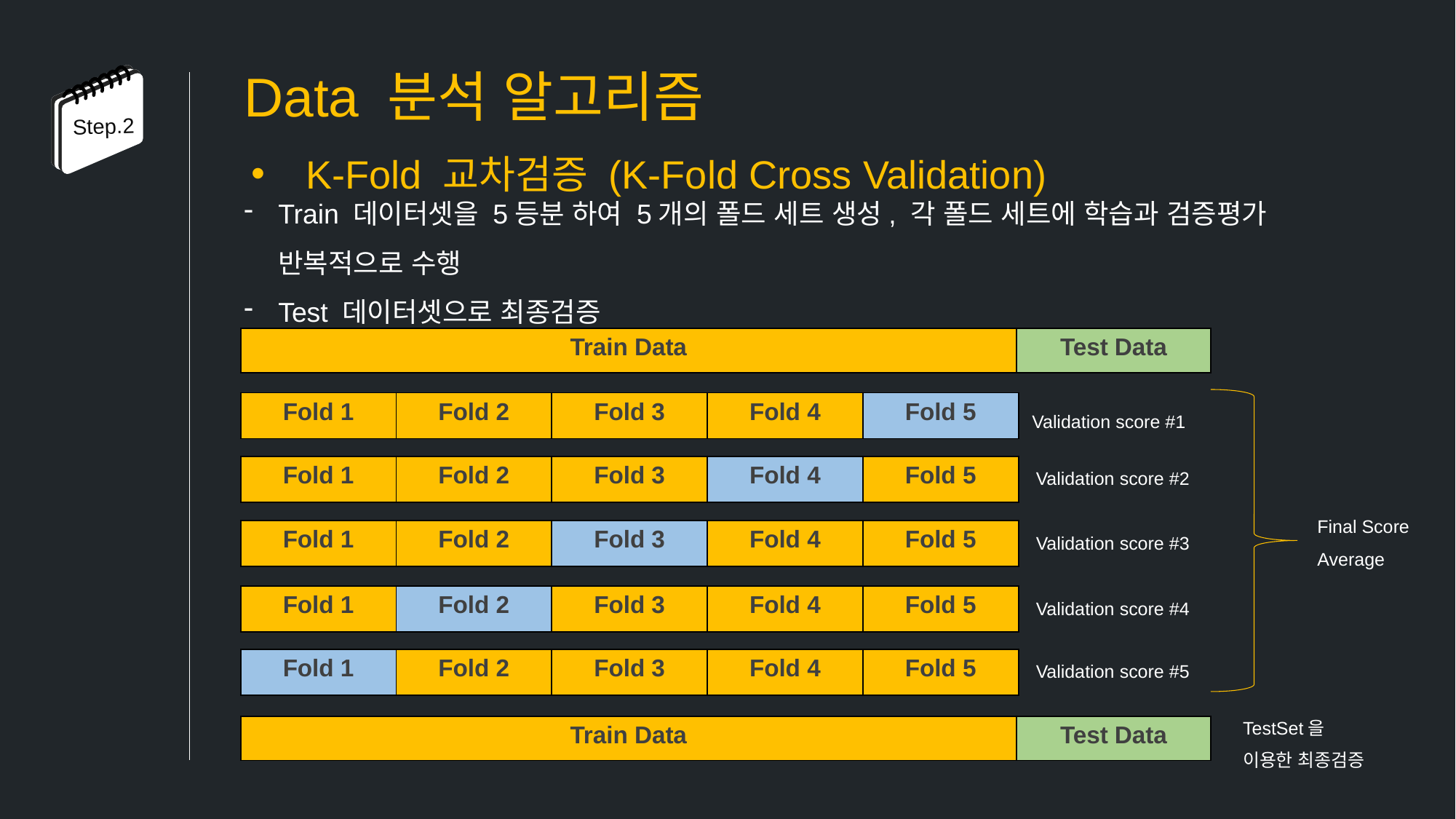

Data 분석 알고리즘

Step.2
K-Fold 교차검증 (K-Fold Cross Validation)
Train 데이터셋을 5등분 하여 5개의 폴드 세트 생성, 각 폴드 세트에 학습과 검증평가 반복적으로 수행
Test 데이터셋으로 최종검증
| Train Data | Test Data |
| --- | --- |
Validation score #1

| Fold 1 | Fold 2 | Fold 3 | Fold 4 | Fold 5 |
| --- | --- | --- | --- | --- |
Validation score #2
| Fold 1 | Fold 2 | Fold 3 | Fold 4 | Fold 5 |
| --- | --- | --- | --- | --- |
Final Score
Average
Validation score #3
| Fold 1 | Fold 2 | Fold 3 | Fold 4 | Fold 5 |
| --- | --- | --- | --- | --- |
Validation score #4
| Fold 1 | Fold 2 | Fold 3 | Fold 4 | Fold 5 |
| --- | --- | --- | --- | --- |
Validation score #5
| Fold 1 | Fold 2 | Fold 3 | Fold 4 | Fold 5 |
| --- | --- | --- | --- | --- |
TestSet을
이용한 최종검증
| Train Data | Test Data |
| --- | --- |